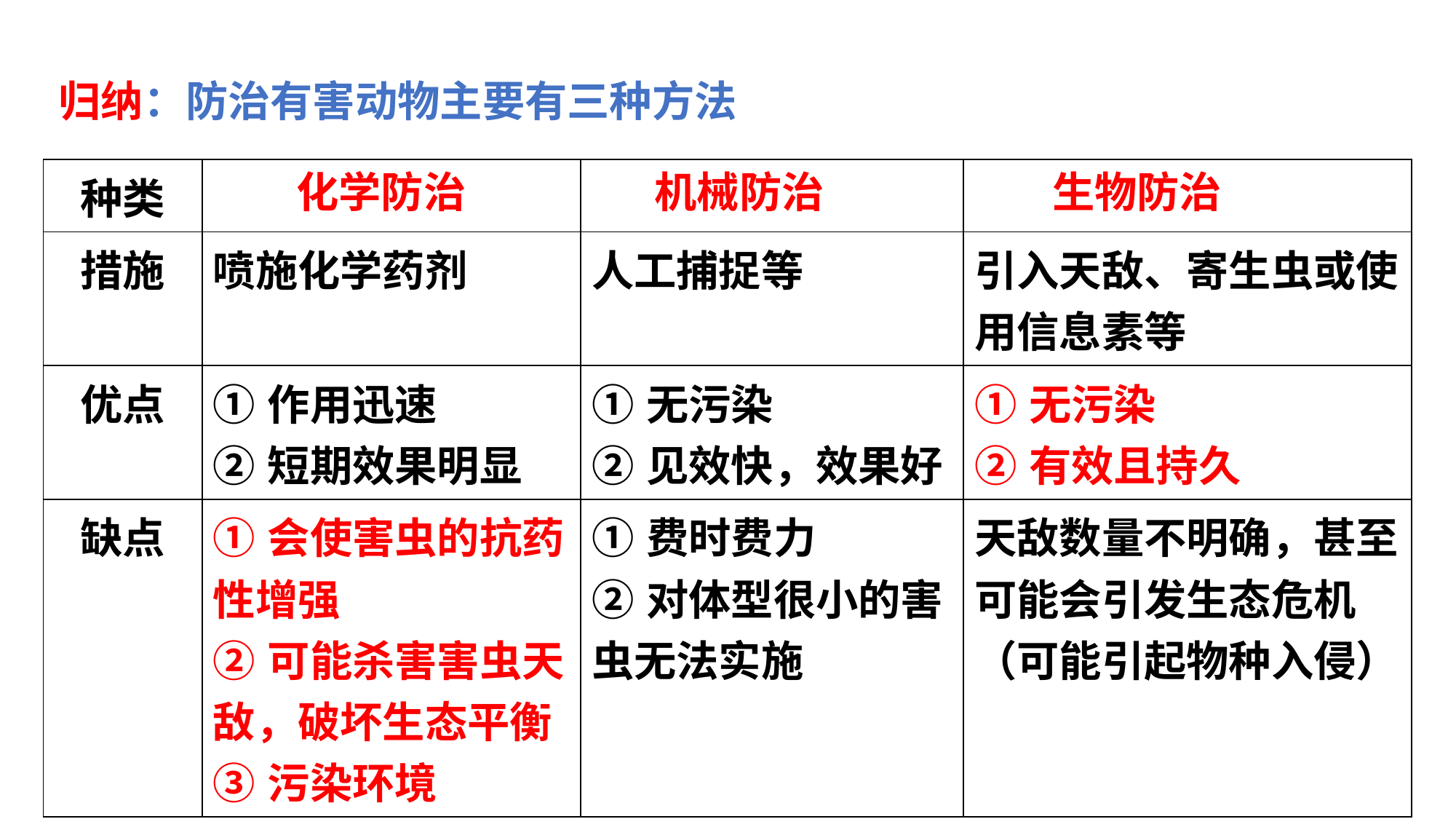

归纳：防治有害动物主要有三种方法
| 种类 |  |  |  |
| --- | --- | --- | --- |
| 措施 | 喷施化学药剂 | 人工捕捉等 | 引入天敌、寄生虫或使用信息素等 |
| 优点 | ①作用迅速 ②短期效果明显 | ①无污染 ②见效快，效果好 | ①无污染 ②有效且持久 |
| 缺点 | ①会使害虫的抗药性增强 ②可能杀害害虫天敌，破坏生态平衡 ③污染环境 | ①费时费力 ②对体型很小的害虫无法实施 | 天敌数量不明确，甚至可能会引发生态危机（可能引起物种入侵） |
化学防治
机械防治
生物防治